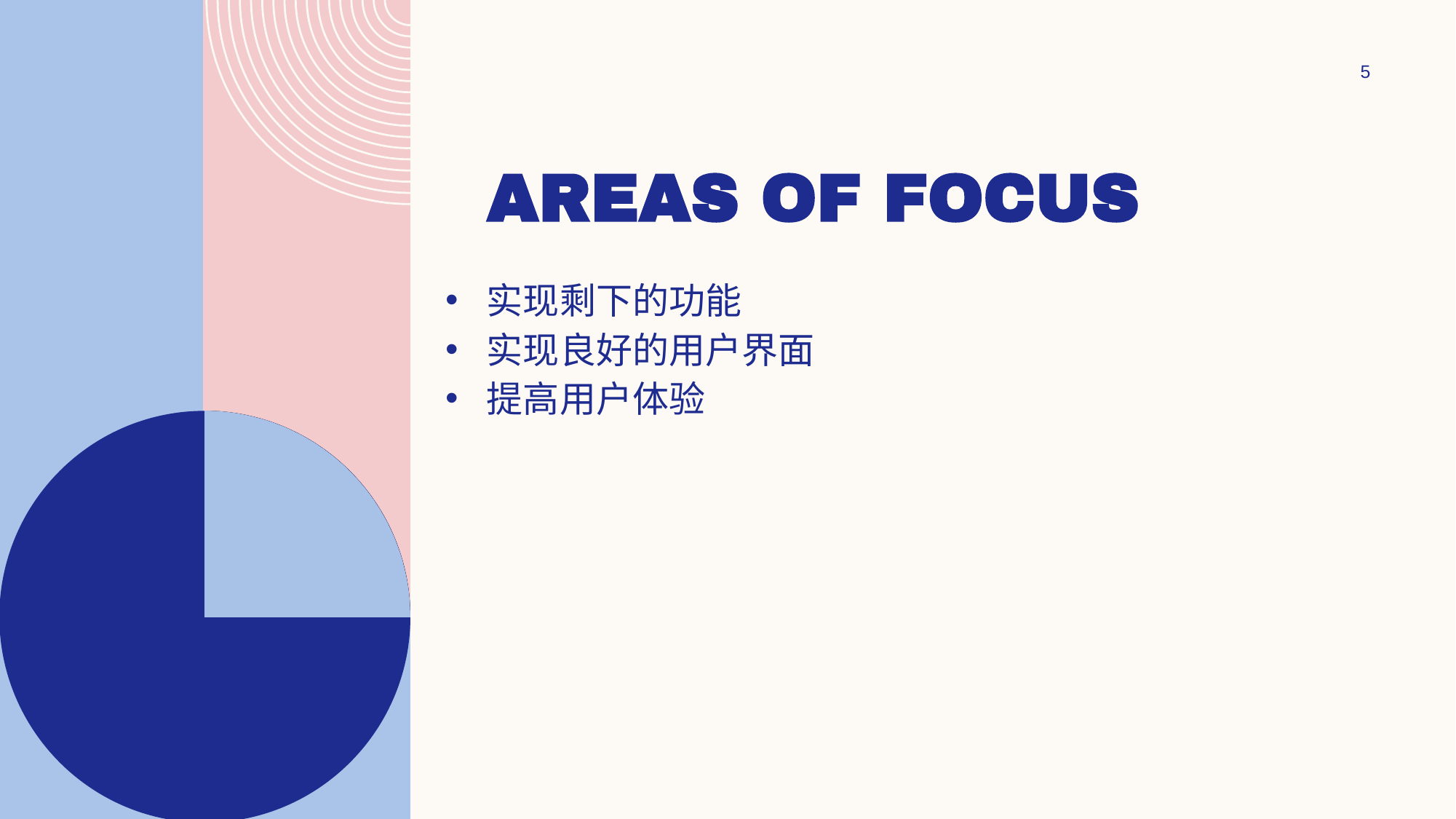

5
# AREAS OF FOCUS
实现剩下的功能
实现良好的用户界面
提高用户体验